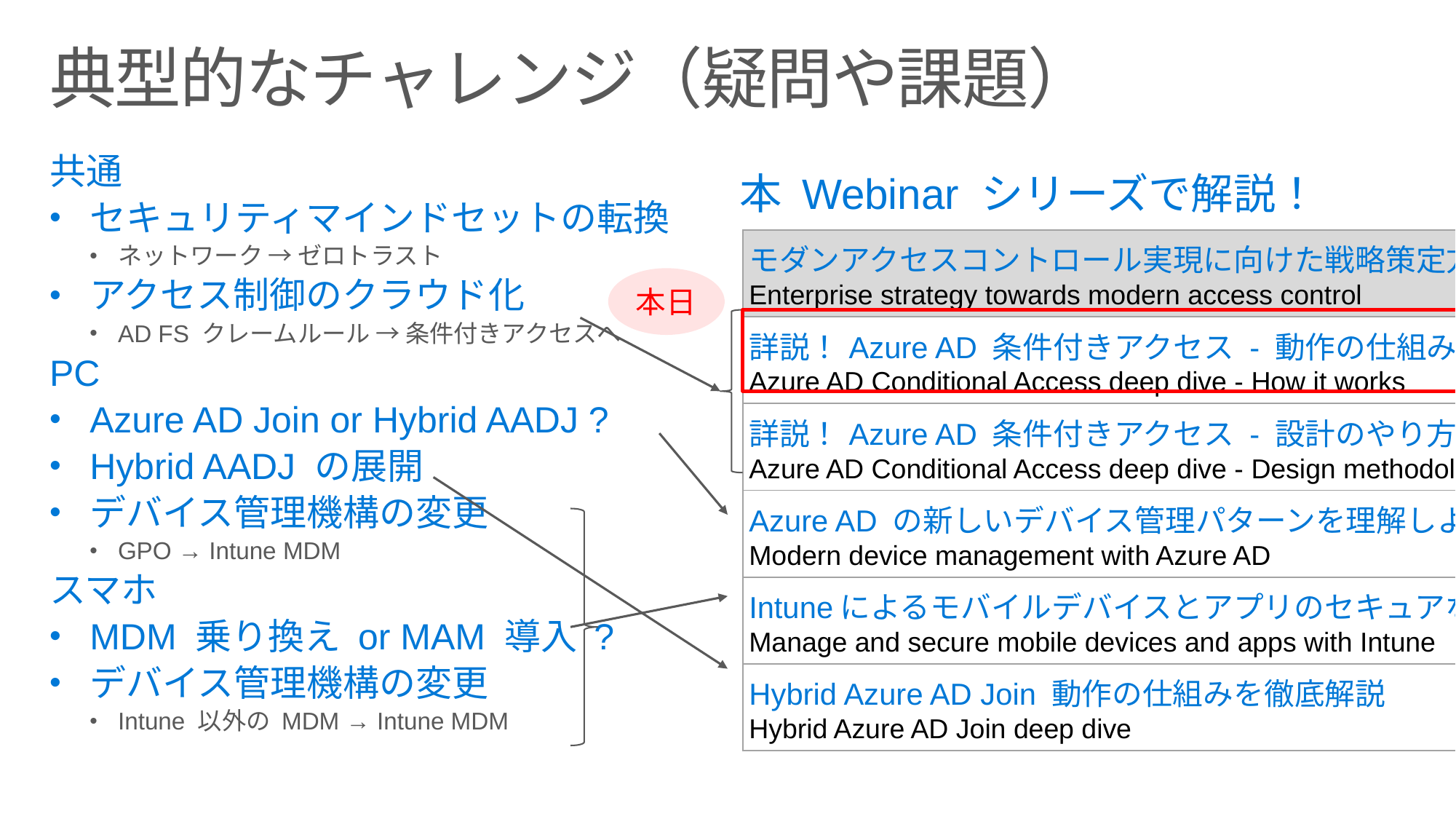

# 典型的なチャレンジ（疑問や課題）
共通
セキュリティマインドセットの転換
ネットワーク → ゼロトラスト
アクセス制御のクラウド化
AD FS クレームルール → 条件付きアクセスへ
PC
Azure AD Join or Hybrid AADJ ?
Hybrid AADJ の展開
デバイス管理機構の変更
GPO → Intune MDM
スマホ
MDM 乗り換え or MAM 導入 ?
デバイス管理機構の変更
Intune 以外の MDM → Intune MDM
本 Webinar シリーズで解説！
| モダンアクセスコントロール実現に向けた戦略策定方法 Enterprise strategy towards modern access control |
| --- |
| 詳説！Azure AD 条件付きアクセス - 動作の仕組みを理解する編 Azure AD Conditional Access deep dive - How it works |
| 詳説！Azure AD 条件付きアクセス - 設計のやり方編 Azure AD Conditional Access deep dive - Design methodology |
| Azure AD の新しいデバイス管理パターンを理解しよう Modern device management with Azure AD |
| Intuneによるモバイルデバイスとアプリのセキュアな管理とは Manage and secure mobile devices and apps with Intune |
| Hybrid Azure AD Join 動作の仕組みを徹底解説 Hybrid Azure AD Join deep dive |
本日